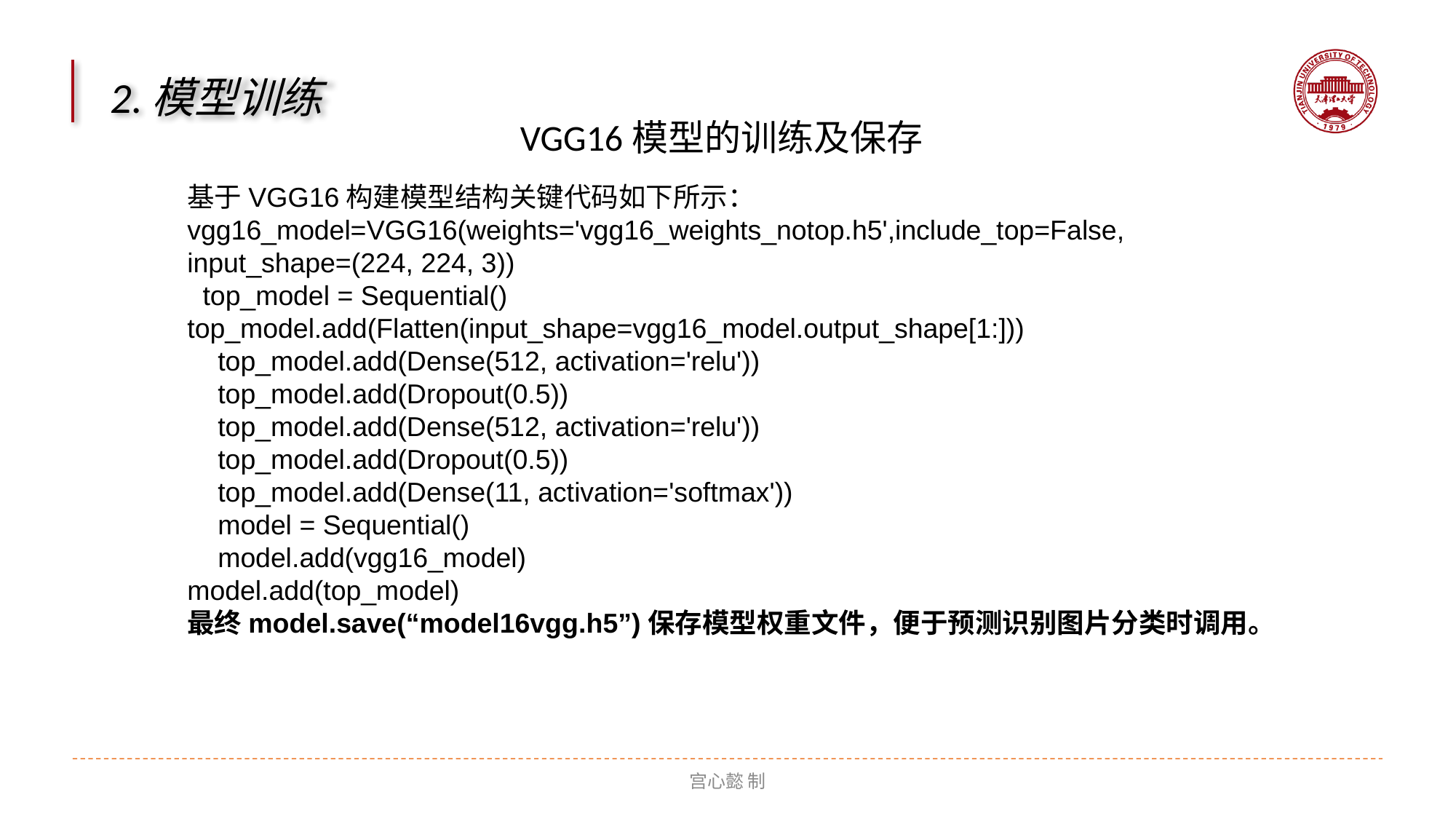

2.模型训练
VGG16模型的训练及保存
基于VGG16构建模型结构关键代码如下所示：
vgg16_model=VGG16(weights='vgg16_weights_notop.h5',include_top=False,
input_shape=(224, 224, 3))
  top_model = Sequential()
top_model.add(Flatten(input_shape=vgg16_model.output_shape[1:]))
    top_model.add(Dense(512, activation='relu'))
    top_model.add(Dropout(0.5))
    top_model.add(Dense(512, activation='relu'))
    top_model.add(Dropout(0.5))
    top_model.add(Dense(11, activation='softmax'))
    model = Sequential()
    model.add(vgg16_model)
model.add(top_model)
最终model.save(“model16vgg.h5”)保存模型权重文件，便于预测识别图片分类时调用。

宫心懿 制
18